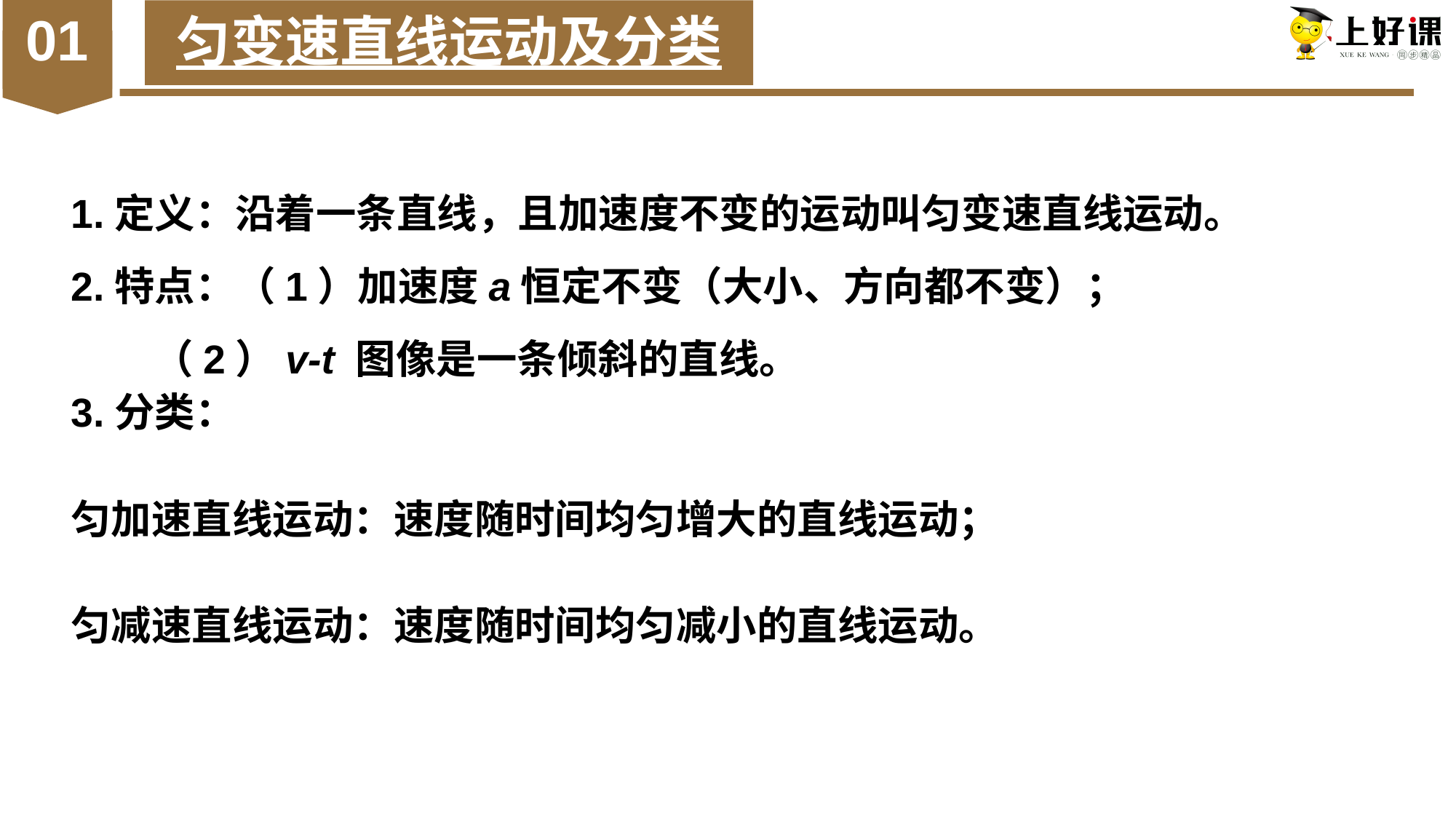

01

匀变速直线运动及分类

1.定义：沿着一条直线，且加速度不变的运动叫匀变速直线运动。
2.特点：（1）加速度a恒定不变（大小、方向都不变）；
        （2）v-t 图像是一条倾斜的直线。
3.分类：

匀加速直线运动：速度随时间均匀增大的直线运动；

匀减速直线运动：速度随时间均匀减小的直线运动。